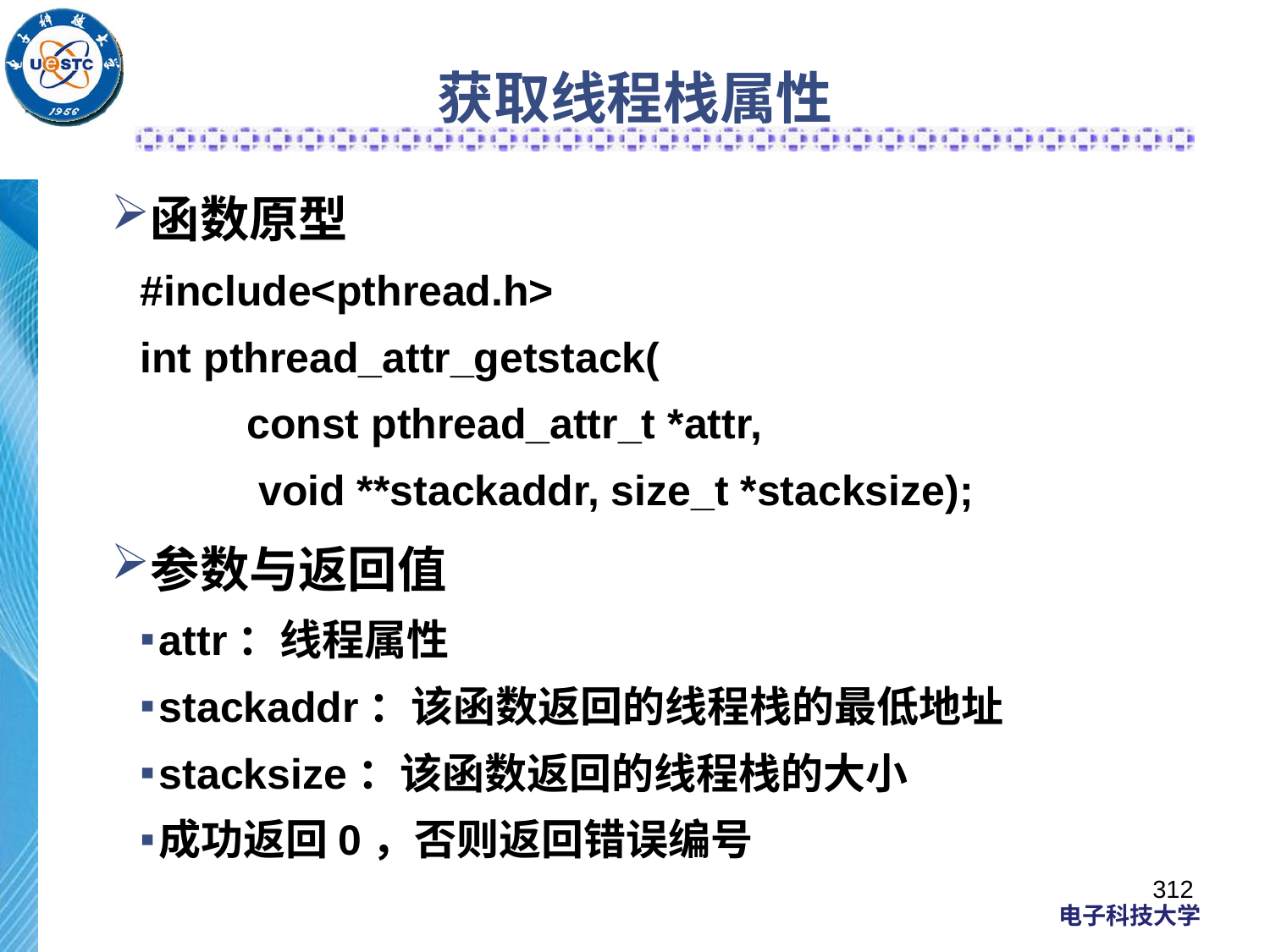

# 获取线程栈属性
函数原型
#include<pthread.h>
int pthread_attr_getstack(
         const pthread_attr_t *attr,
          void **stackaddr, size_t *stacksize);
参数与返回值
attr：线程属性
stackaddr：该函数返回的线程栈的最低地址
stacksize：该函数返回的线程栈的大小
成功返回0，否则返回错误编号
312